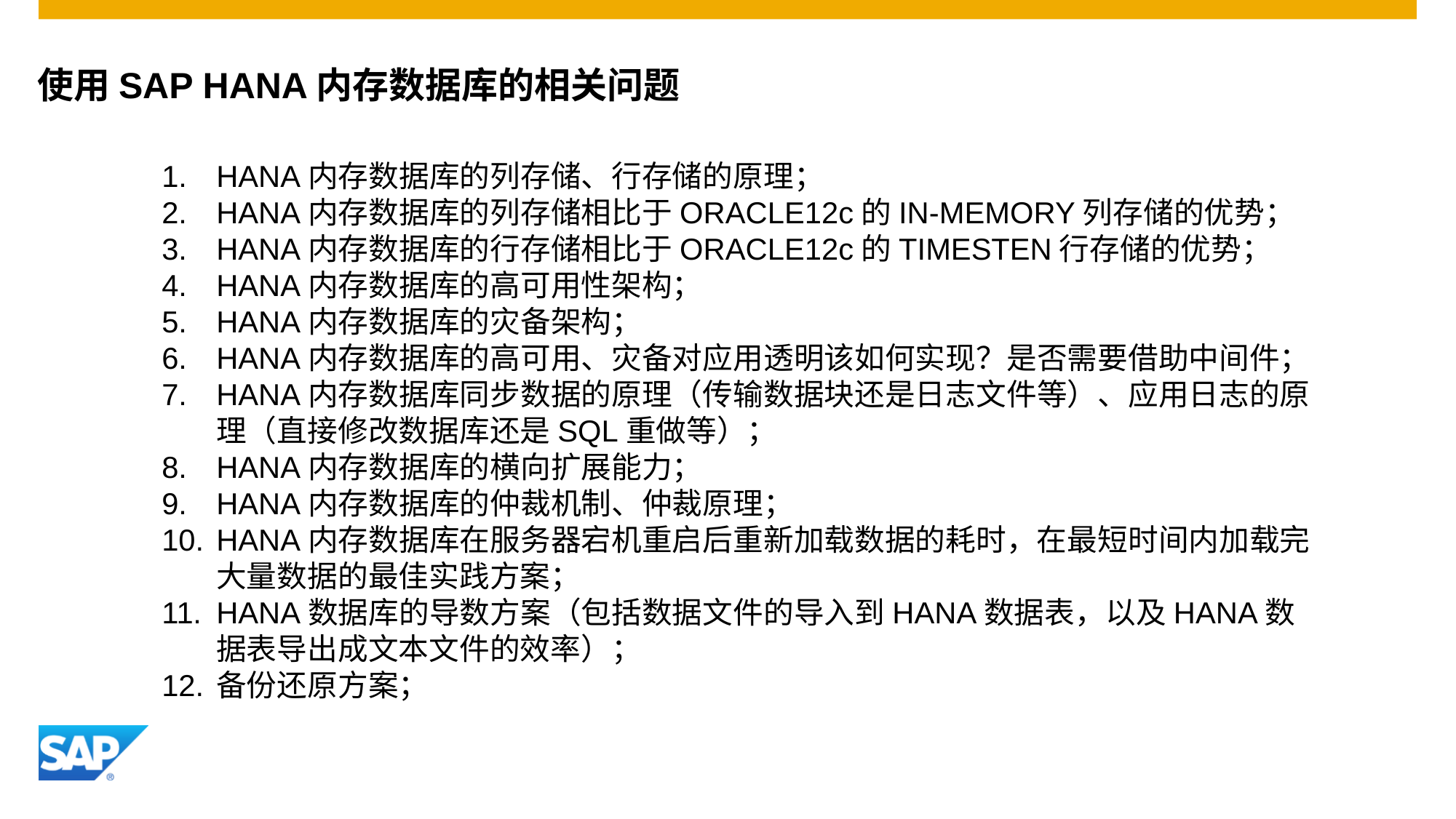

# 使用SAP HANA内存数据库的相关问题
HANA内存数据库的列存储、行存储的原理；
HANA内存数据库的列存储相比于ORACLE12c的IN-MEMORY列存储的优势；
HANA内存数据库的行存储相比于ORACLE12c的TIMESTEN行存储的优势；
HANA内存数据库的高可用性架构；
HANA内存数据库的灾备架构；
HANA内存数据库的高可用、灾备对应用透明该如何实现？是否需要借助中间件；
HANA内存数据库同步数据的原理（传输数据块还是日志文件等）、应用日志的原理（直接修改数据库还是SQL重做等）；
HANA内存数据库的横向扩展能力；
HANA内存数据库的仲裁机制、仲裁原理；
HANA内存数据库在服务器宕机重启后重新加载数据的耗时，在最短时间内加载完大量数据的最佳实践方案；
HANA数据库的导数方案（包括数据文件的导入到HANA数据表，以及HANA数据表导出成文本文件的效率）；
备份还原方案；